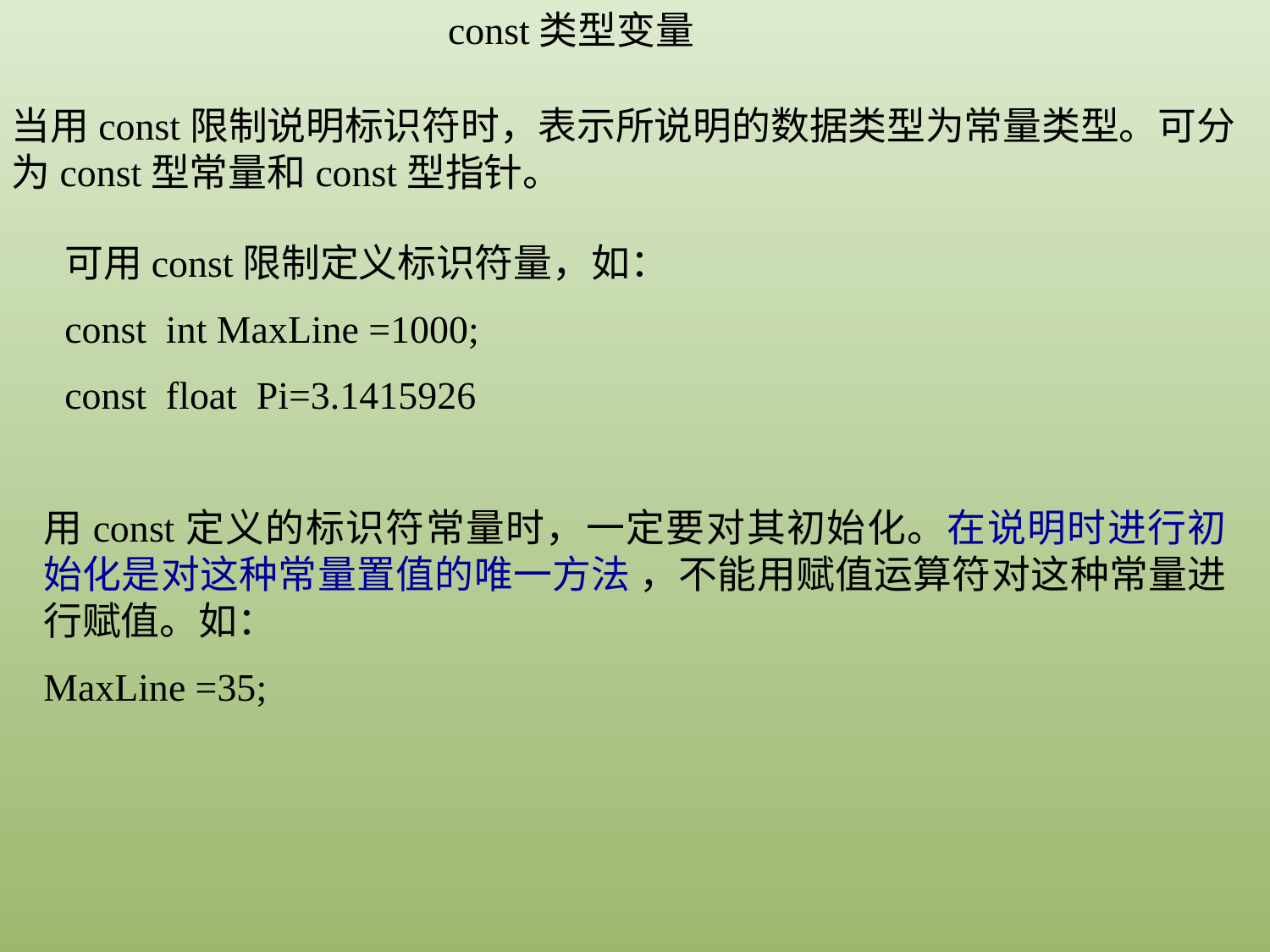

const类型变量
当用const限制说明标识符时，表示所说明的数据类型为常量类型。可分为const型常量和const型指针。
可用const限制定义标识符量，如：
const  int MaxLine =1000;
const  float  Pi=3.1415926
用const定义的标识符常量时，一定要对其初始化。在说明时进行初始化是对这种常量置值的唯一方法 ，不能用赋值运算符对这种常量进行赋值。如：
MaxLine =35;
561